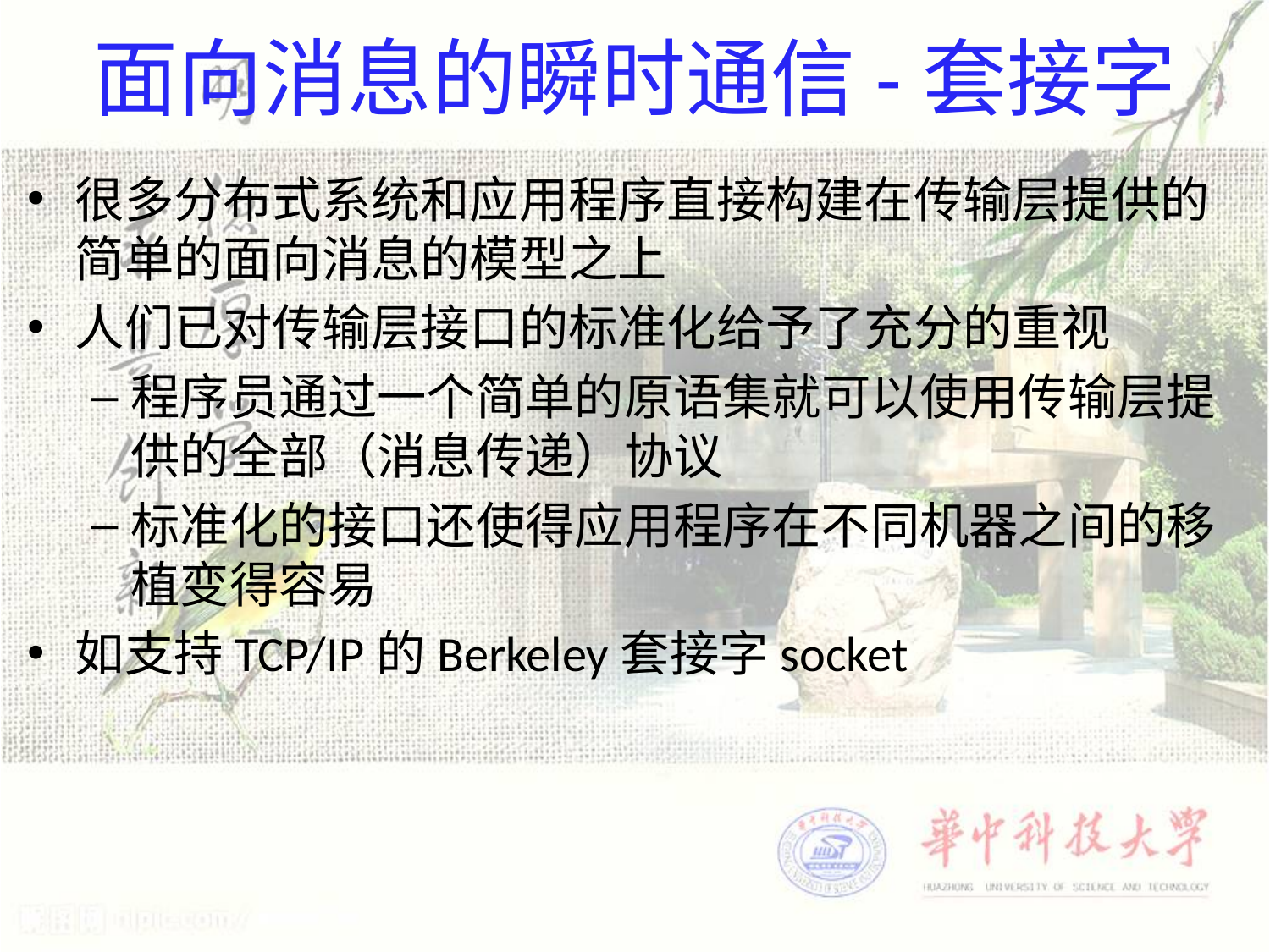

# 面向消息的瞬时通信-套接字
很多分布式系统和应用程序直接构建在传输层提供的简单的面向消息的模型之上
人们已对传输层接口的标准化给予了充分的重视
程序员通过一个简单的原语集就可以使用传输层提供的全部（消息传递）协议
标准化的接口还使得应用程序在不同机器之间的移植变得容易
如支持TCP/IP的Berkeley套接字socket